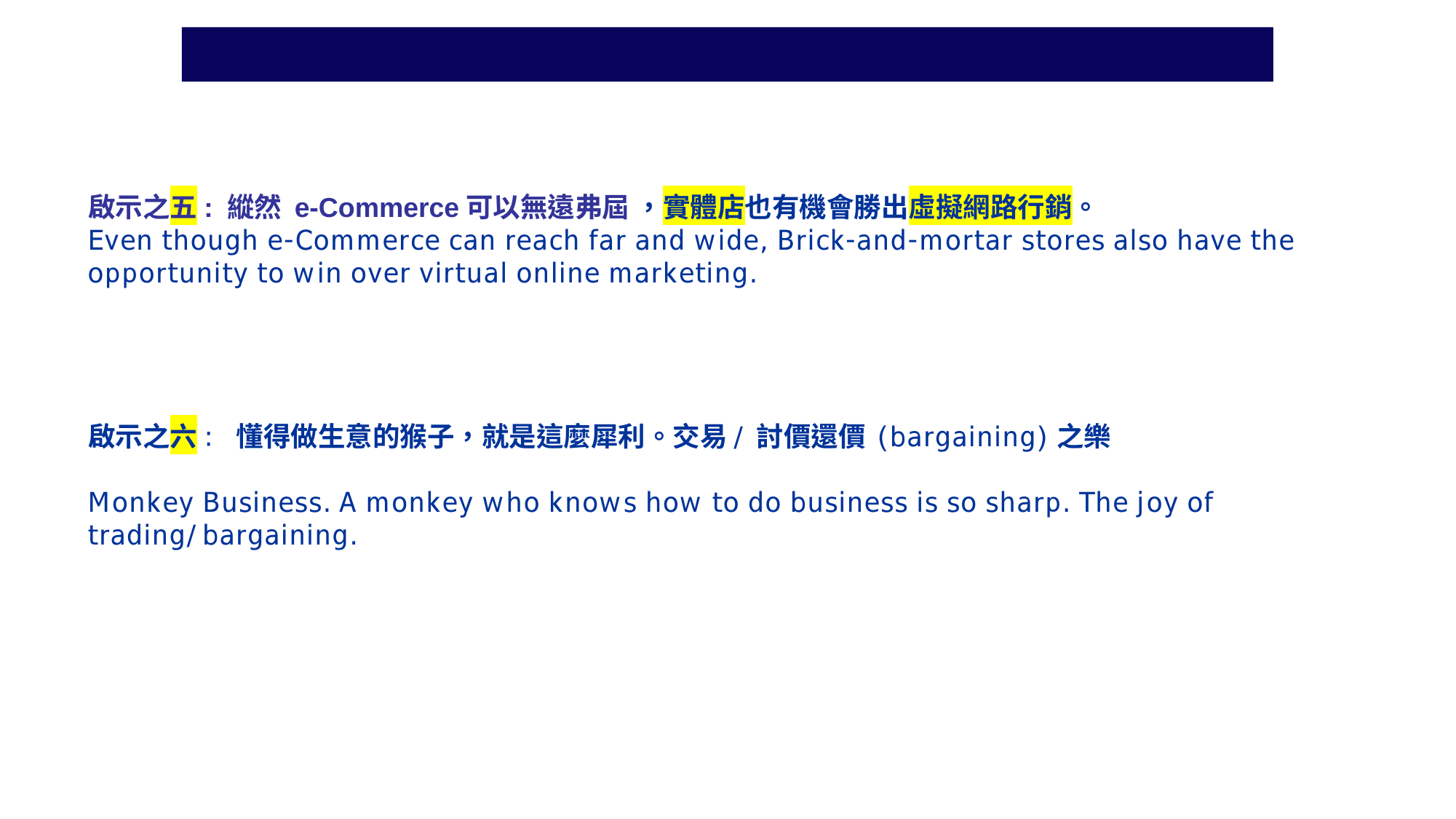

啟示之五: 縱然 e-Commerce可以無遠弗屆 ，實體店也有機會勝出虛擬網路行銷。                                  Even though e-Commerce can reach far and wide, Brick-and-mortar stores also have the opportunity to win over virtual online marketing.

啟示之六:  懂得做生意的猴子，就是這麼犀利。交易/討價還價 (bargaining)之樂

Monkey Business. A monkey who knows how to do business is so sharp. The joy of trading/bargaining.